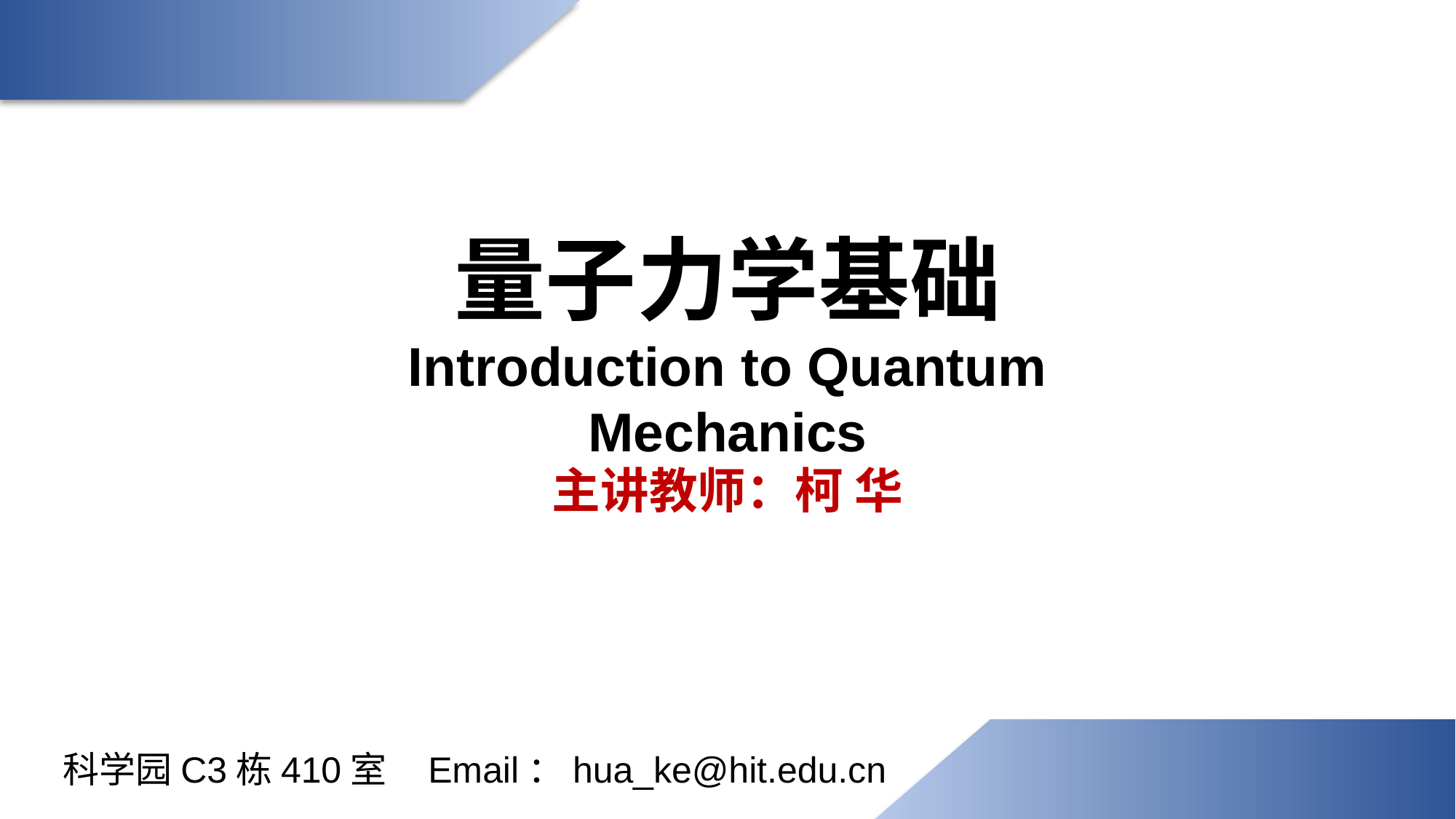

量子力学基础
Introduction to Quantum Mechanics
主讲教师：柯 华

科学园C3栋410室    Email：hua_ke@hit.edu.cn